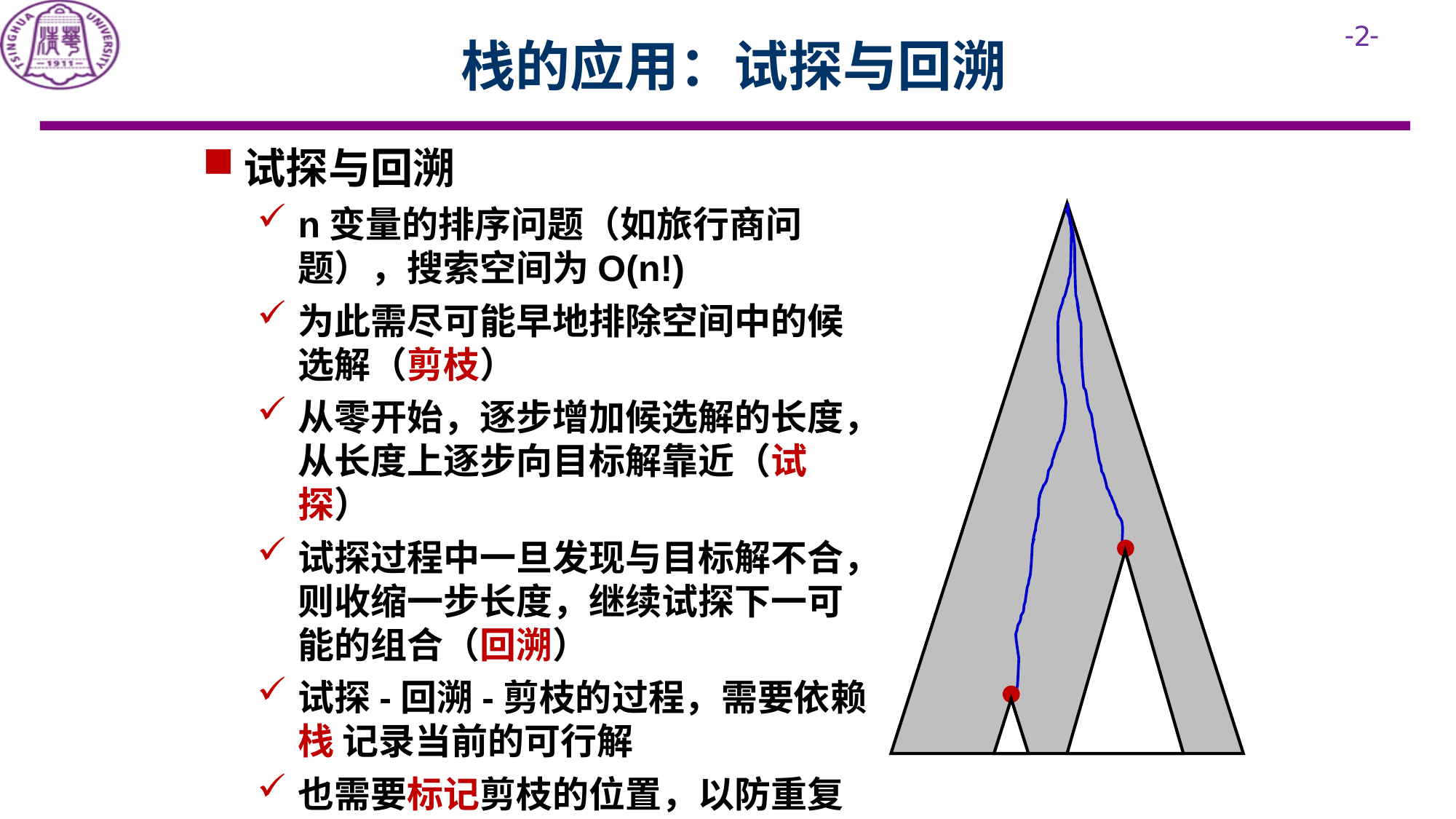

# 栈的应用：试探与回溯
试探与回溯
n变量的排序问题（如旅行商问题），搜索空间为O(n!)
为此需尽可能早地排除空间中的候选解（剪枝）
从零开始，逐步增加候选解的长度，从长度上逐步向目标解靠近（试探）
试探过程中一旦发现与目标解不合，则收缩一步长度，继续试探下一可能的组合（回溯）
试探-回溯-剪枝的过程，需要依赖 栈 记录当前的可行解
也需要标记剪枝的位置，以防重复